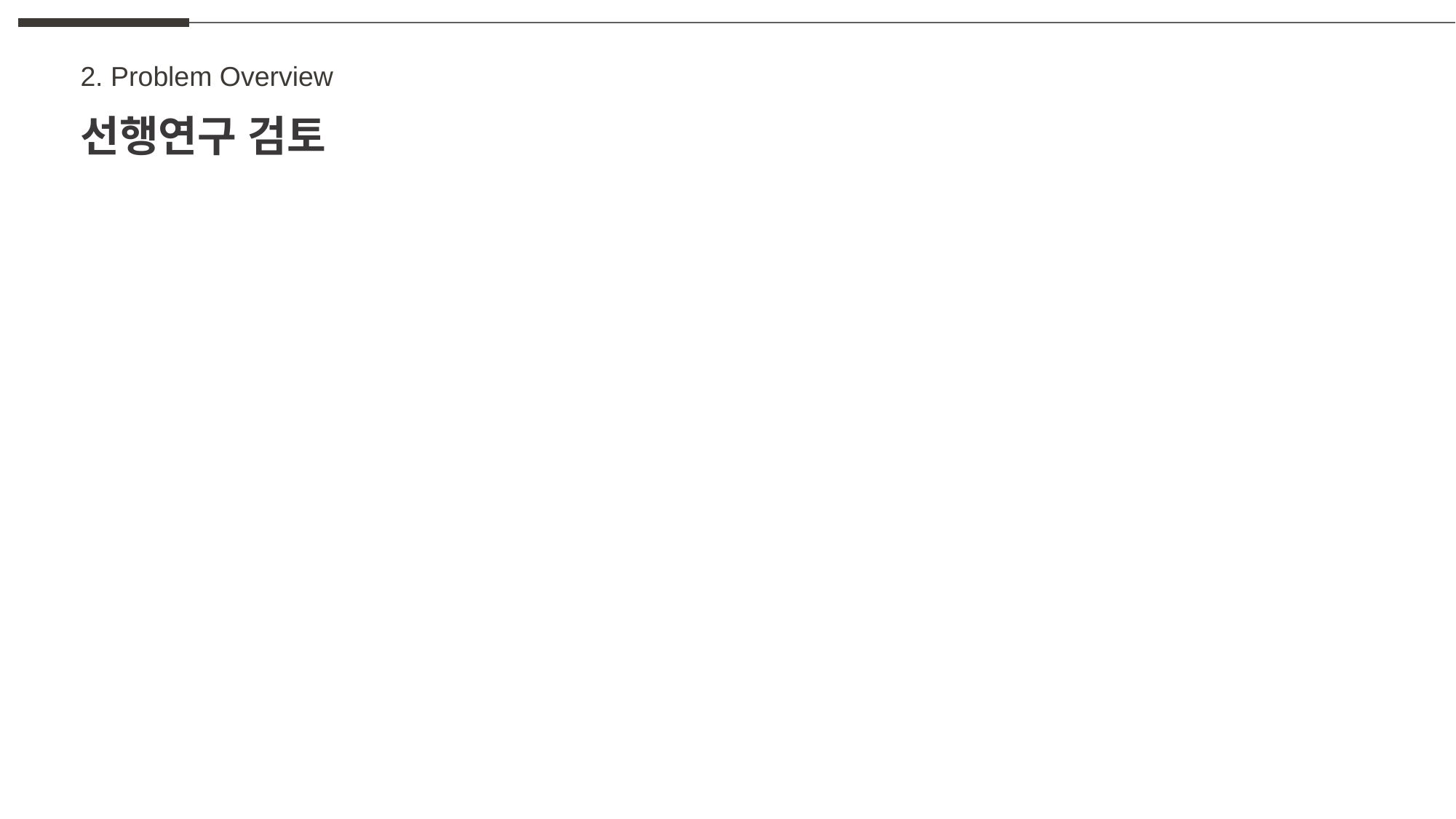

2. Problem Overview
선행연구 검토
B
C